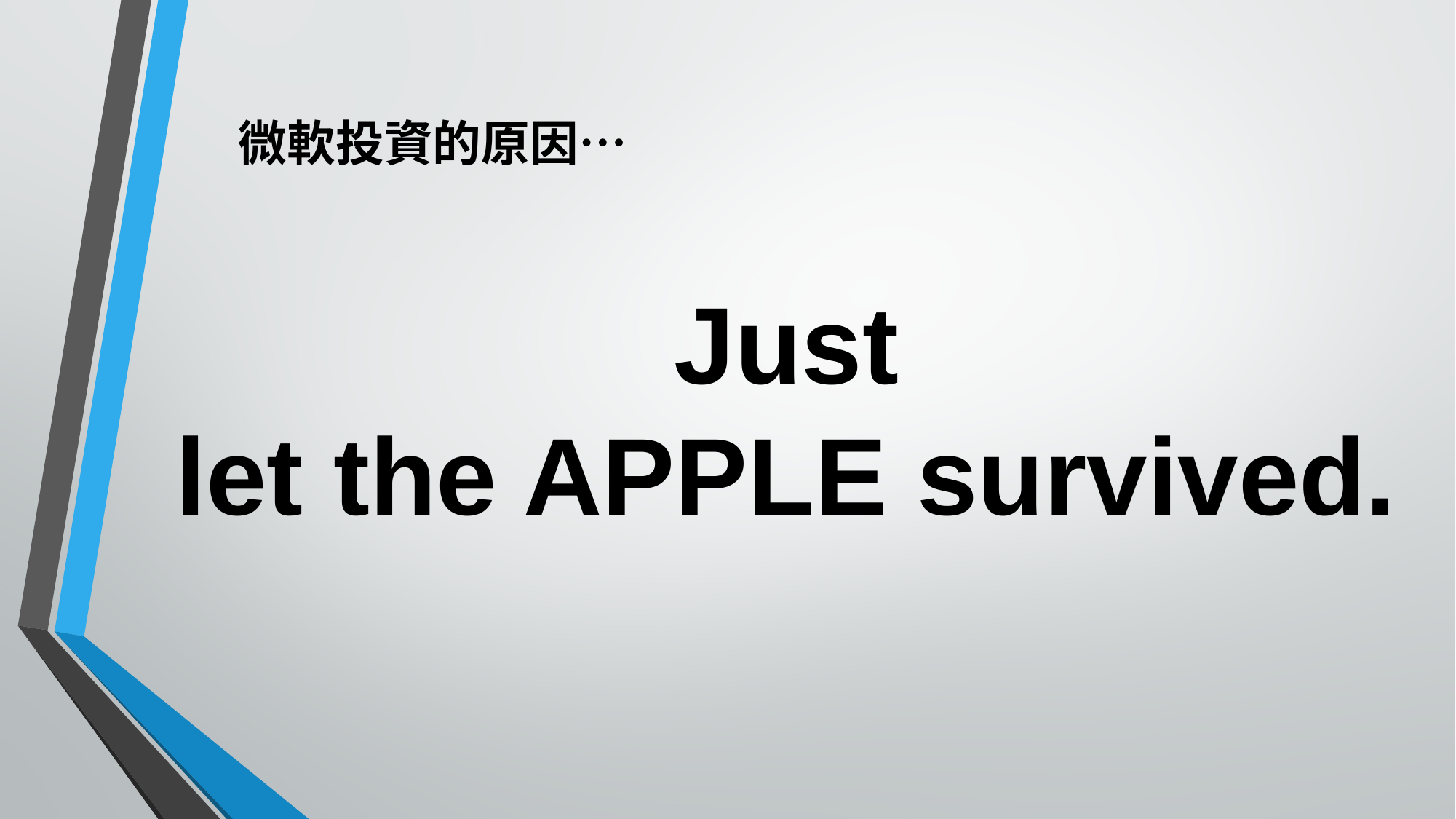

微軟投資的原因…
# Just let the APPLE survived.